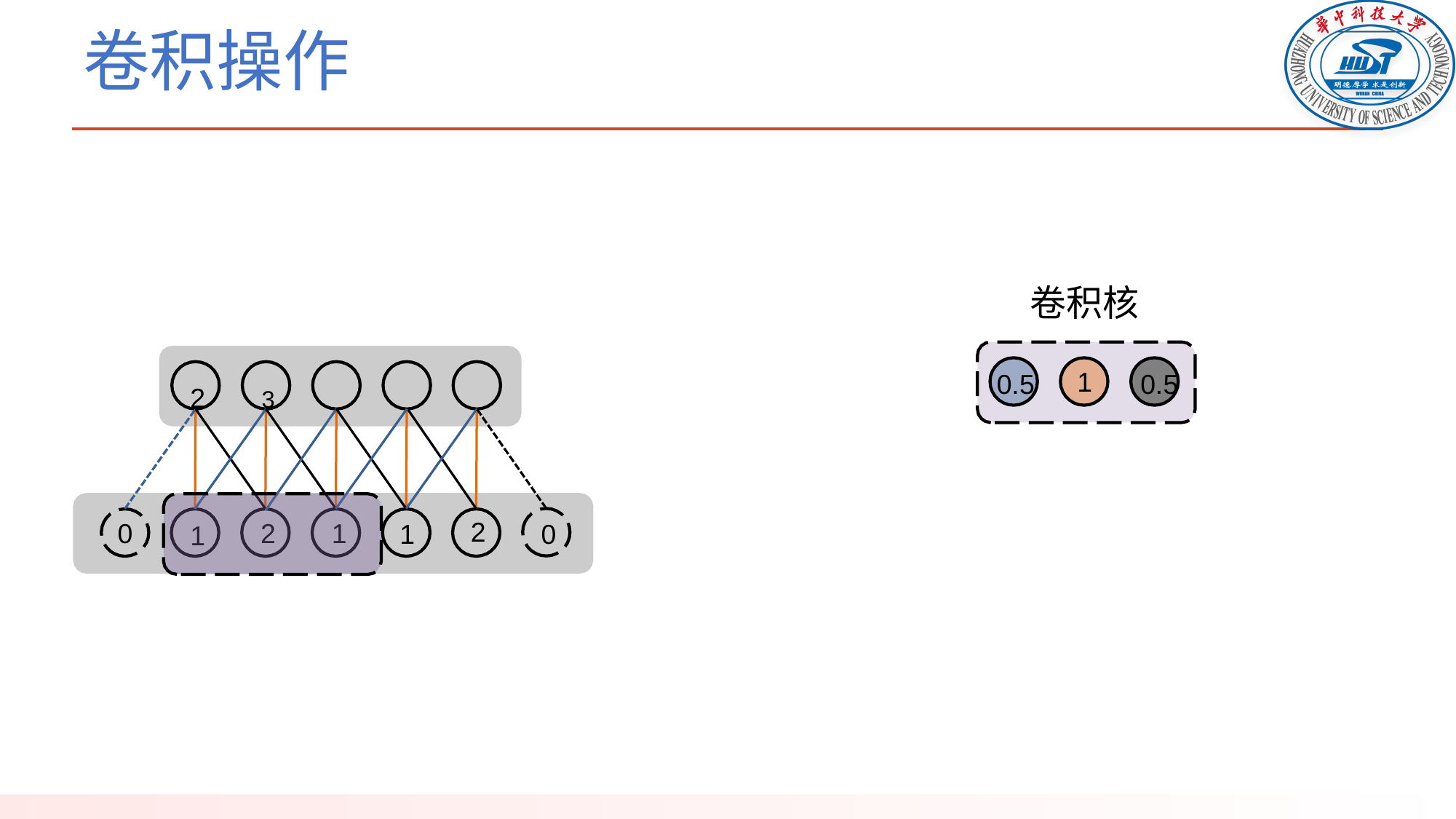

# 卷积操作
卷积核

1
0.5
0.5
2	3

2
0
2
1
0
1
1